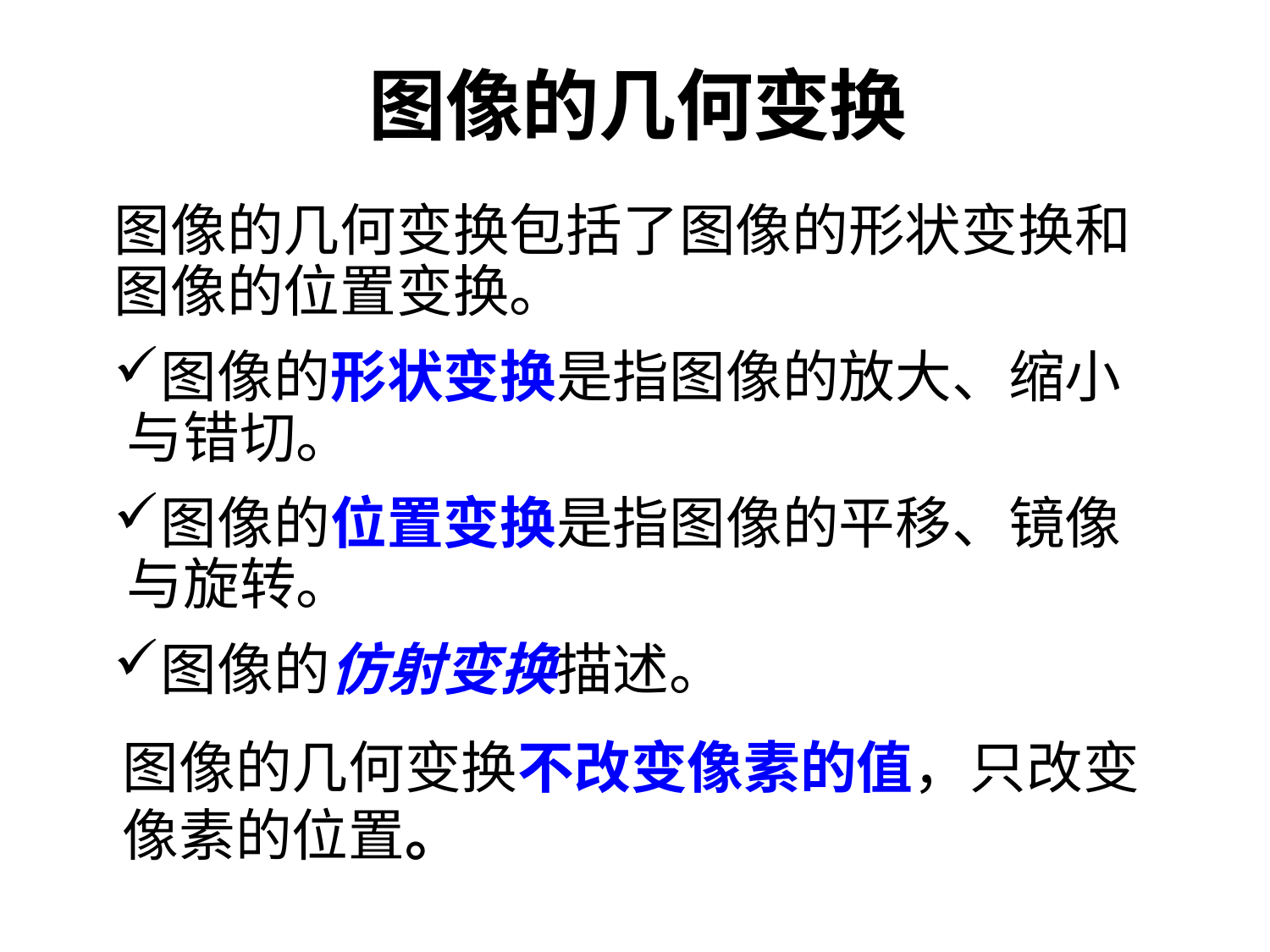

# 图像的几何变换
图像的几何变换包括了图像的形状变换和图像的位置变换。
图像的形状变换是指图像的放大、缩小与错切。
图像的位置变换是指图像的平移、镜像与旋转。
图像的仿射变换描述。
图像的几何变换不改变像素的值，只改变像素的位置。